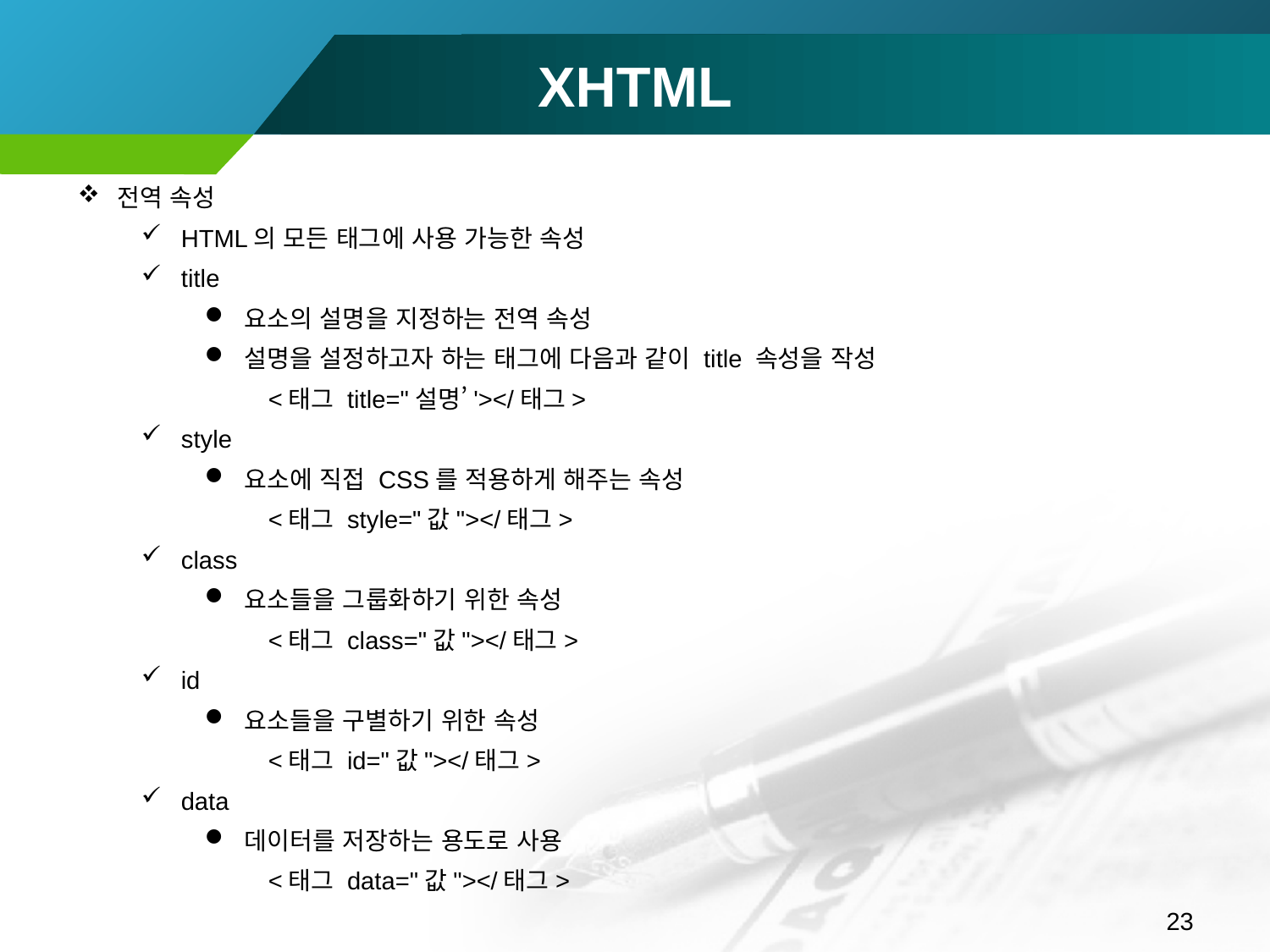

# XHTML
전역 속성
HTML의 모든 태그에 사용 가능한 속성
title
요소의 설명을 지정하는 전역 속성
설명을 설정하고자 하는 태그에 다음과 같이 title 속성을 작성
<태그 title="설명’'></태그>
style
요소에 직접 CSS를 적용하게 해주는 속성
<태그 style="값"></태그>
class
요소들을 그룹화하기 위한 속성
<태그 class="값"></태그>
id
요소들을 구별하기 위한 속성
<태그 id="값"></태그>
data
데이터를 저장하는 용도로 사용
<태그 data="값"></태그>

23